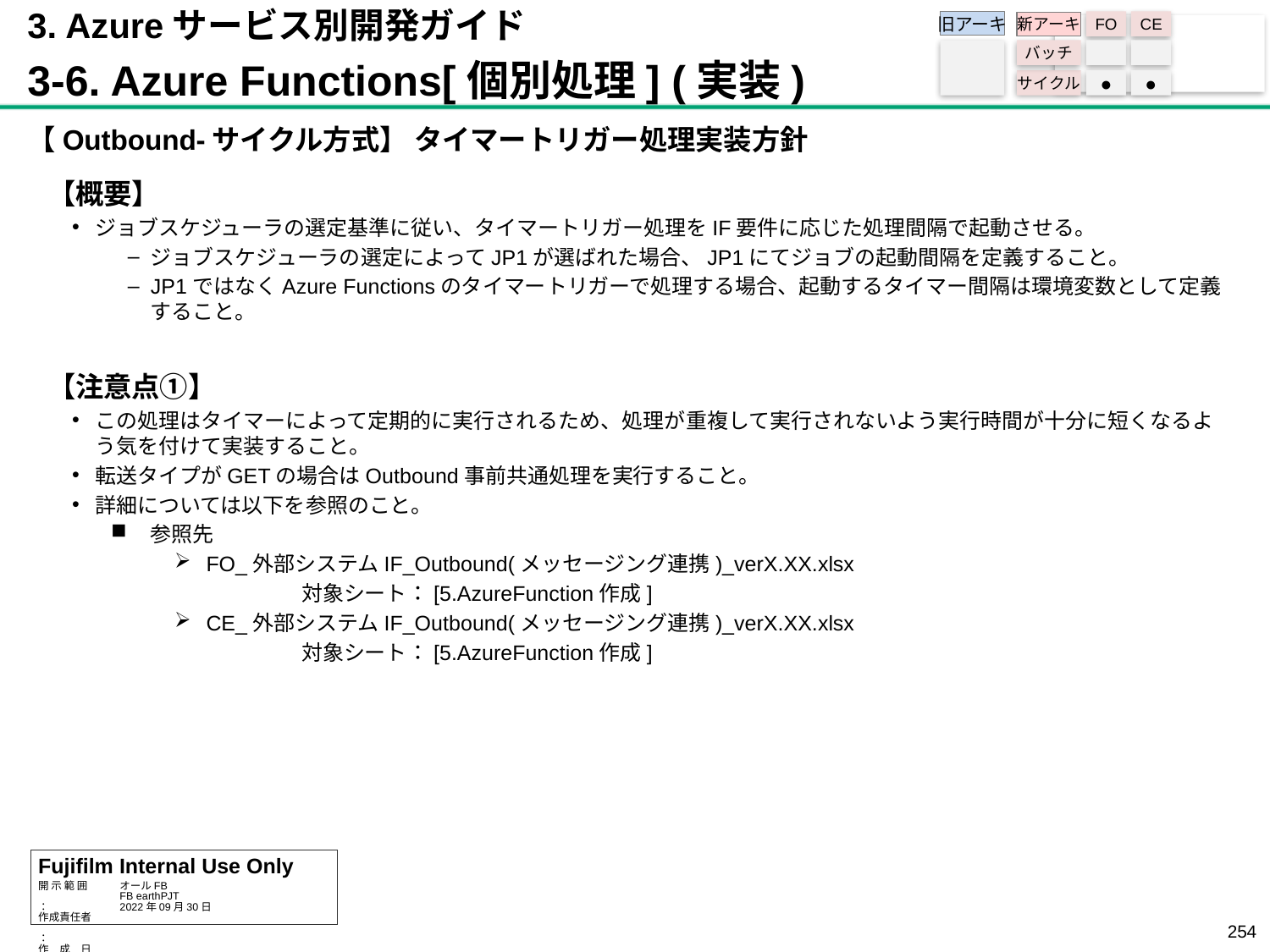

3. Azureサービス別開発ガイド
3-6. Azure Functions[個別処理] (実装)
旧アーキ
FO
CE
新アーキ
バッチ

サイクル
●
●

【Outbound-サイクル方式】 タイマートリガー処理実装方針
【概要】
ジョブスケジューラの選定基準に従い、タイマートリガー処理をIF要件に応じた処理間隔で起動させる。
ジョブスケジューラの選定によってJP1が選ばれた場合、JP1にてジョブの起動間隔を定義すること。
JP1ではなくAzure Functionsのタイマートリガーで処理する場合、起動するタイマー間隔は環境変数として定義すること。

【注意点①】
この処理はタイマーによって定期的に実行されるため、処理が重複して実行されないよう実行時間が十分に短くなるよう気を付けて実装すること。
転送タイプがGETの場合はOutbound事前共通処理を実行すること。
詳細については以下を参照のこと。
参照先
FO_外部システムIF_Outbound(メッセージング連携)_verX.XX.xlsx
	対象シート：[5.AzureFunction作成]
CE_外部システムIF_Outbound(メッセージング連携)_verX.XX.xlsx
	対象シート：[5.AzureFunction作成]

254